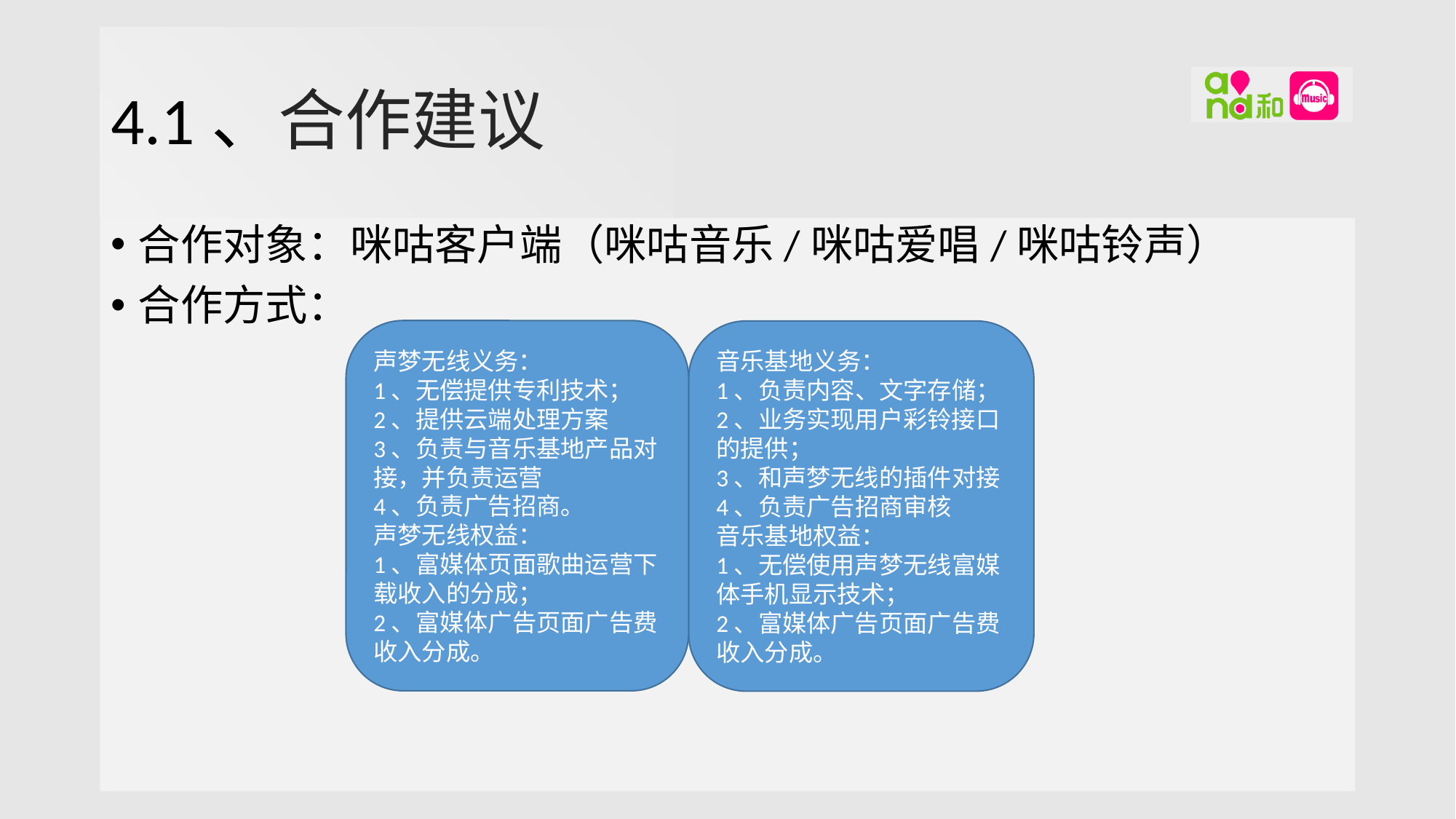

# 4.1、合作建议
合作对象：咪咕客户端（咪咕音乐/咪咕爱唱/咪咕铃声）
合作方式：

声梦无线义务：
1、无偿提供专利技术；
2、提供云端处理方案
3、负责与音乐基地产品对接，并负责运营
4、负责广告招商。
声梦无线权益：
1、富媒体页面歌曲运营下载收入的分成；
2、富媒体广告页面广告费收入分成。

音乐基地义务：
1、负责内容、文字存储；
2、业务实现用户彩铃接口的提供；
3、和声梦无线的插件对接
4、负责广告招商审核
音乐基地权益：
1、无偿使用声梦无线富媒体手机显示技术；
2、富媒体广告页面广告费收入分成。